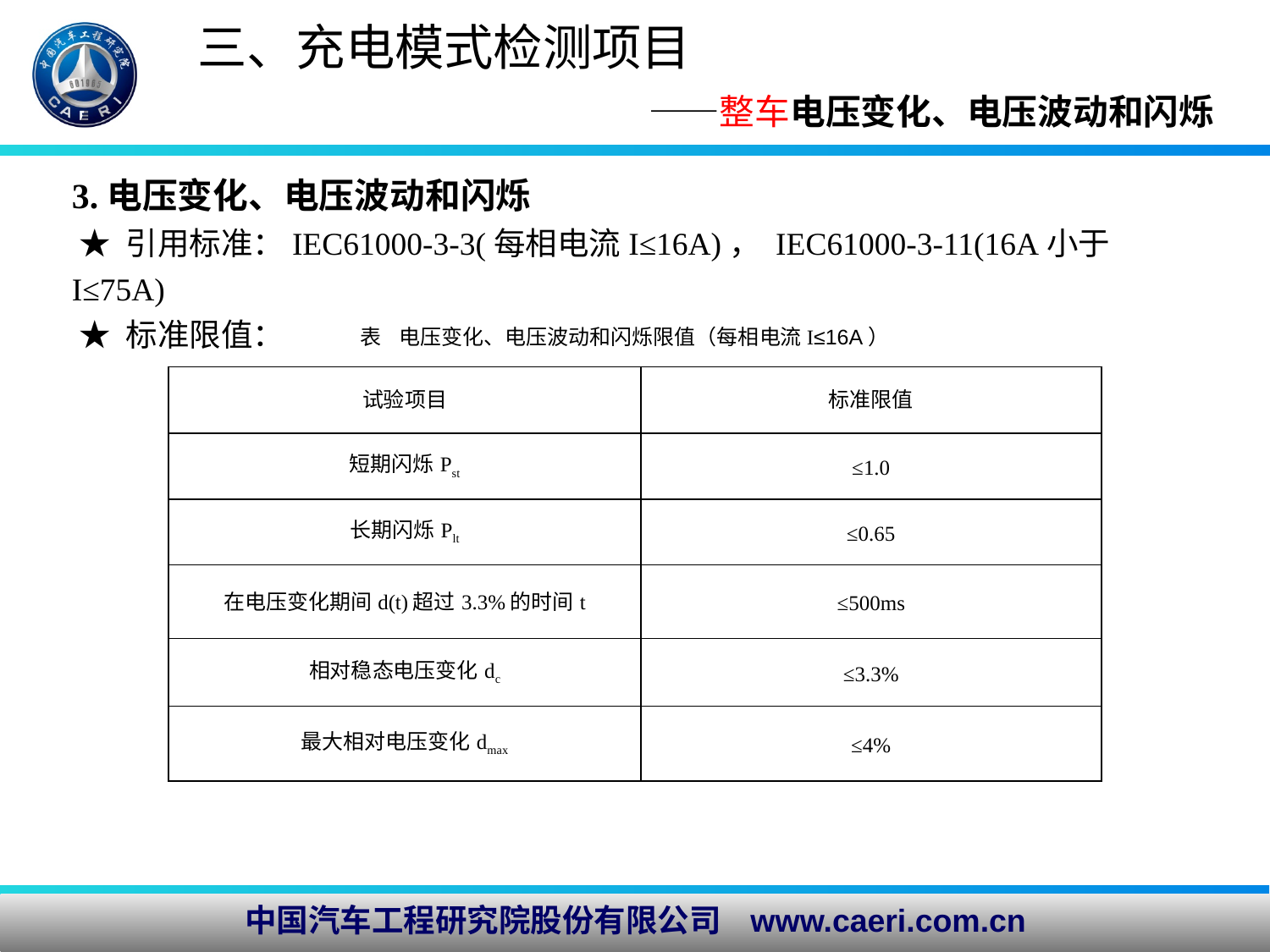

# 三、充电模式检测项目 ——整车电压变化、电压波动和闪烁
3.电压变化、电压波动和闪烁
 ★ 引用标准：IEC61000-3-3(每相电流I≤16A)， IEC61000-3-11(16A小于I≤75A)
 ★ 标准限值：
表    电压变化、电压波动和闪烁限值（每相电流I≤16A）
| 试验项目 | 标准限值 |
| --- | --- |
| 短期闪烁Pst | ≤1.0 |
| 长期闪烁Plt | ≤0.65 |
| 在电压变化期间d(t)超过3.3%的时间t | ≤500ms |
| 相对稳态电压变化dc | ≤3.3% |
| 最大相对电压变化dmax | ≤4% |